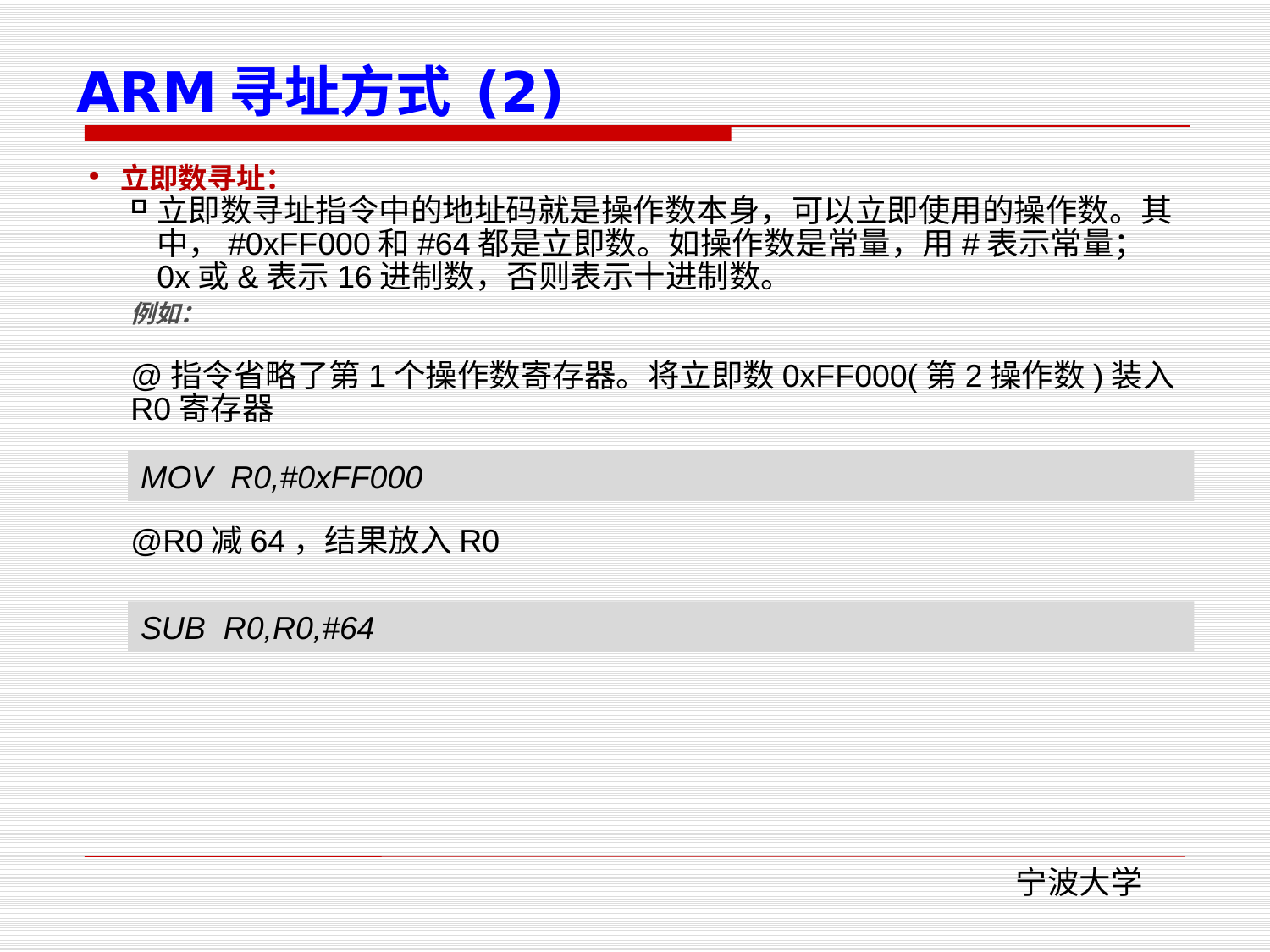

# ARM寻址方式 (2)
立即数寻址：
立即数寻址指令中的地址码就是操作数本身，可以立即使用的操作数。其中，#0xFF000和#64都是立即数。如操作数是常量，用#表示常量；0x或&表示16进制数，否则表示十进制数。
例如：

@指令省略了第1个操作数寄存器。将立即数0xFF000(第2操作数)装入R0寄存器

@R0减64，结果放入R0
MOV  R0,#0xFF000
SUB  R0,R0,#64